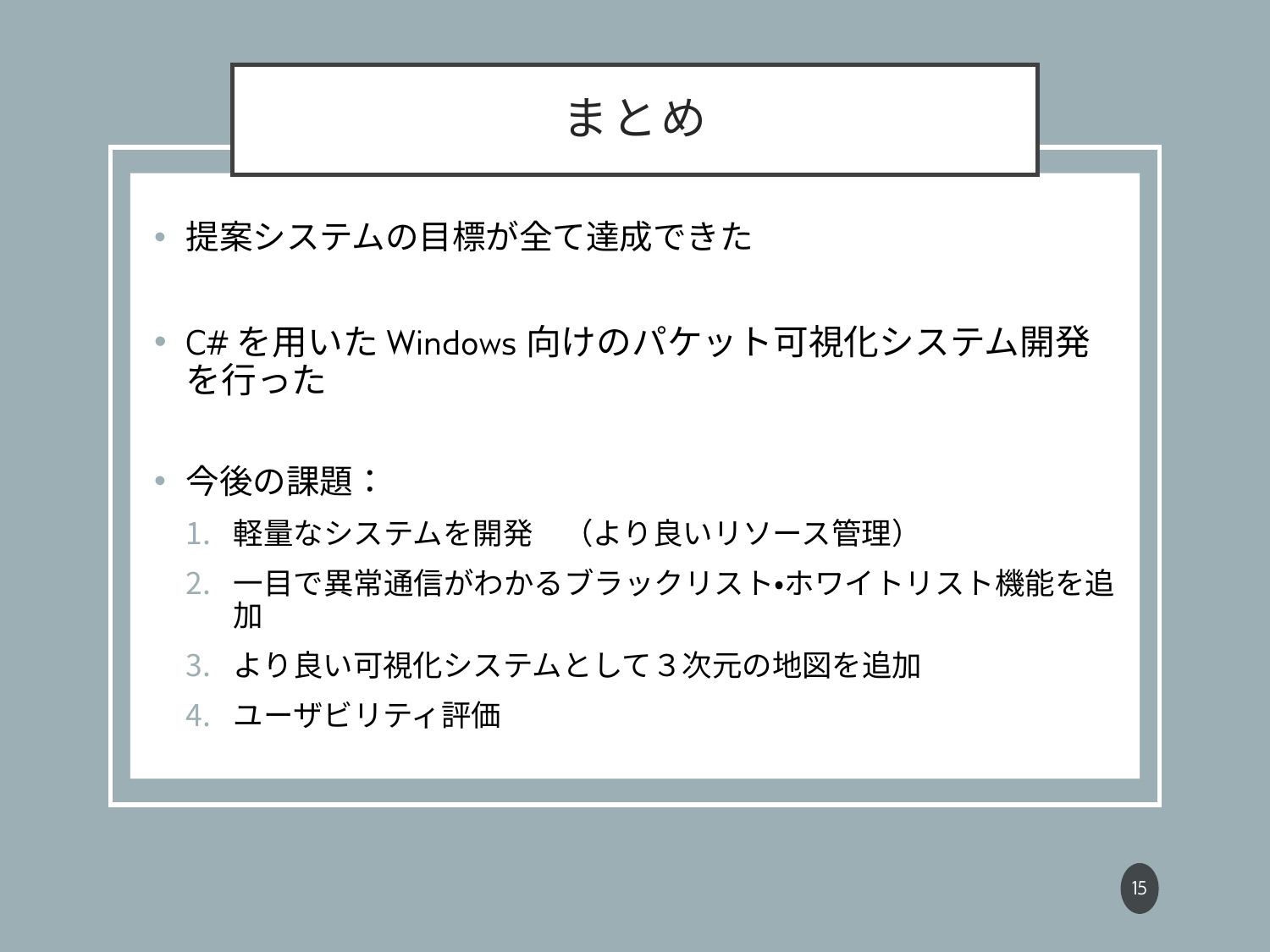

# まとめ

提案システムの目標が全て達成できた

C#を用いたWindows向けのパケット可視化システム開発
を行った

今後の課題：
軽量なシステムを開発　（より良いリソース管理）
一目で異常通信がわかるブラックリスト・ホワイトリスト機能を追加
より良い可視化システムとして３次元の地図を追加
ユーザビリティ評価

15